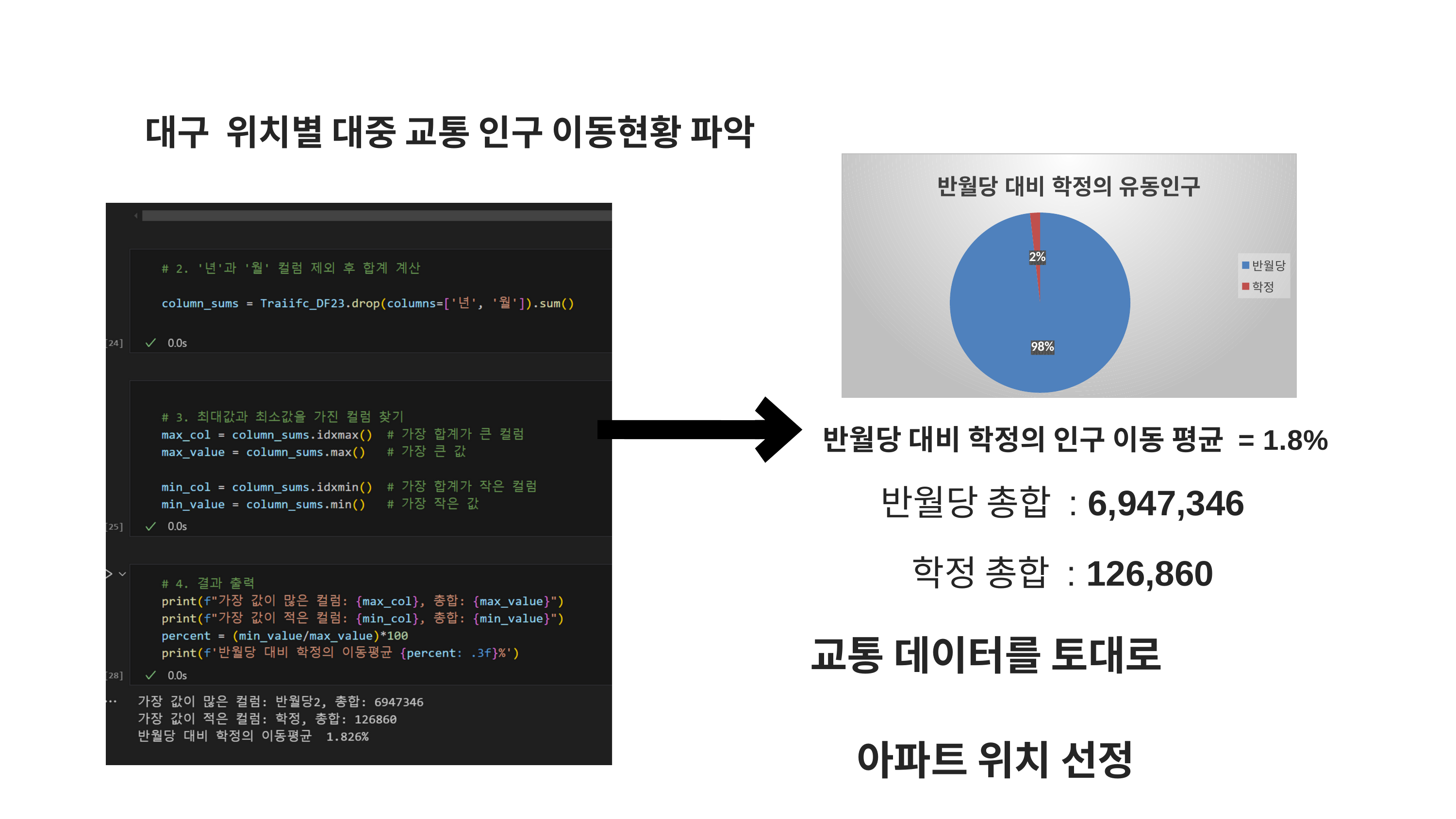

대구  위치별 대중 교통 인구 이동현황 파악

### Chart: 반월당 대비 학정의 유동인구

| Category |  |
|---|---|
| 반월당 | 6947346.0 |
| 학정 | 126860.0 |
반월당 대비 학정의 인구 이동 평균 = 1.8%

반월당 총합 : 6,947,346
학정 총합 : 126,860
교통 데이터를 토대로
 아파트 위치 선정